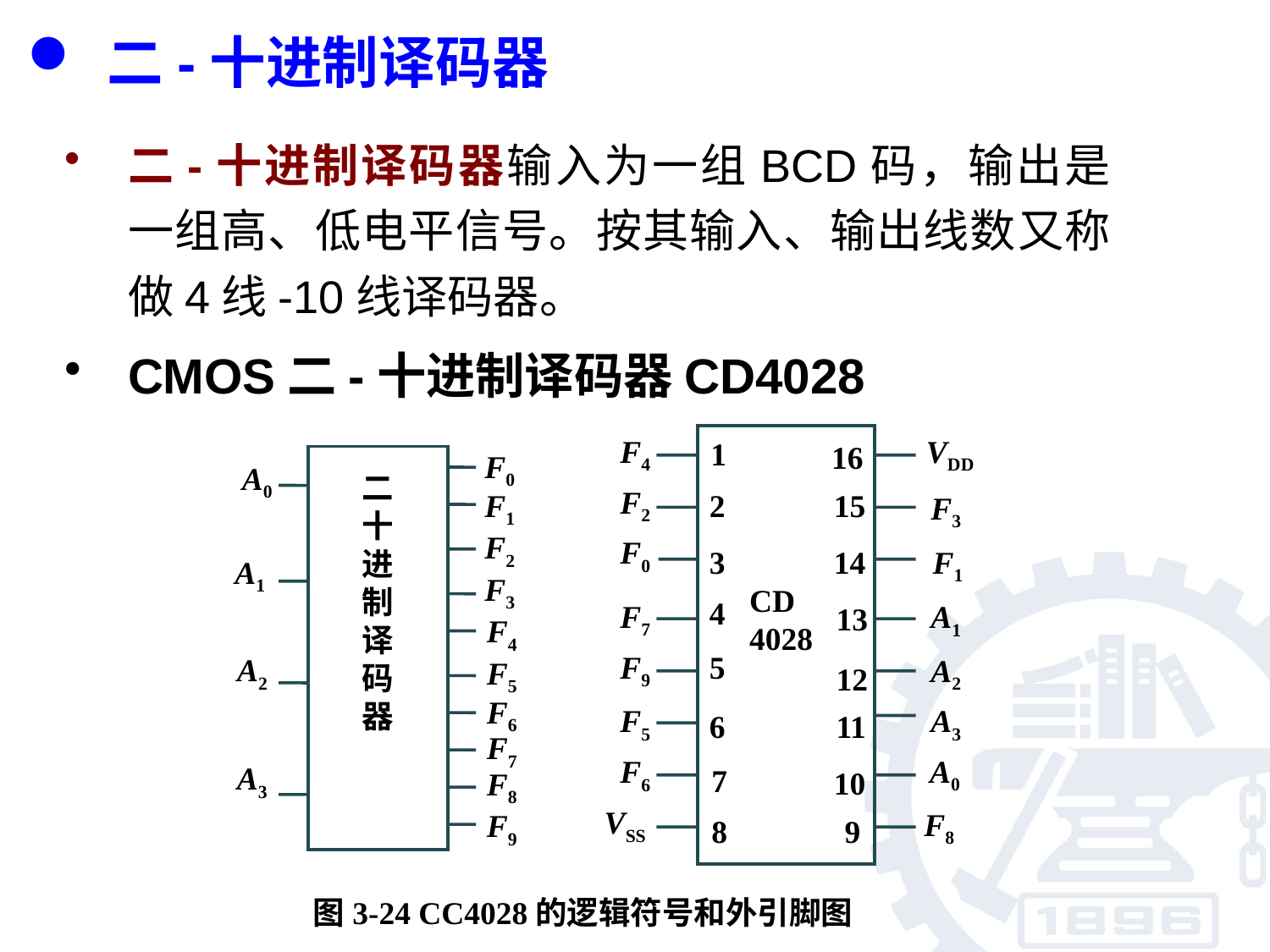

二-十进制译码器
二-十进制译码器输入为一组BCD码，输出是一组高、低电平信号。按其输入、输出线数又称做4线-10线译码器。
CMOS二-十进制译码器CD4028
F4

VDD
1
16

F2
2
15
F3

F0
3
14
F1

CD
4028
4
F7
A1
13

F9
5
A2
12

F5
A3
6
11

A0
F6
7
10

VSS
F8
8
9

图3-24 CC4028的逻辑符号和外引脚图
F0

A0
二
十
进制译码器

F1

F2
A1

F3

F4

A2
F5

F6

F7

A3
F8

F9